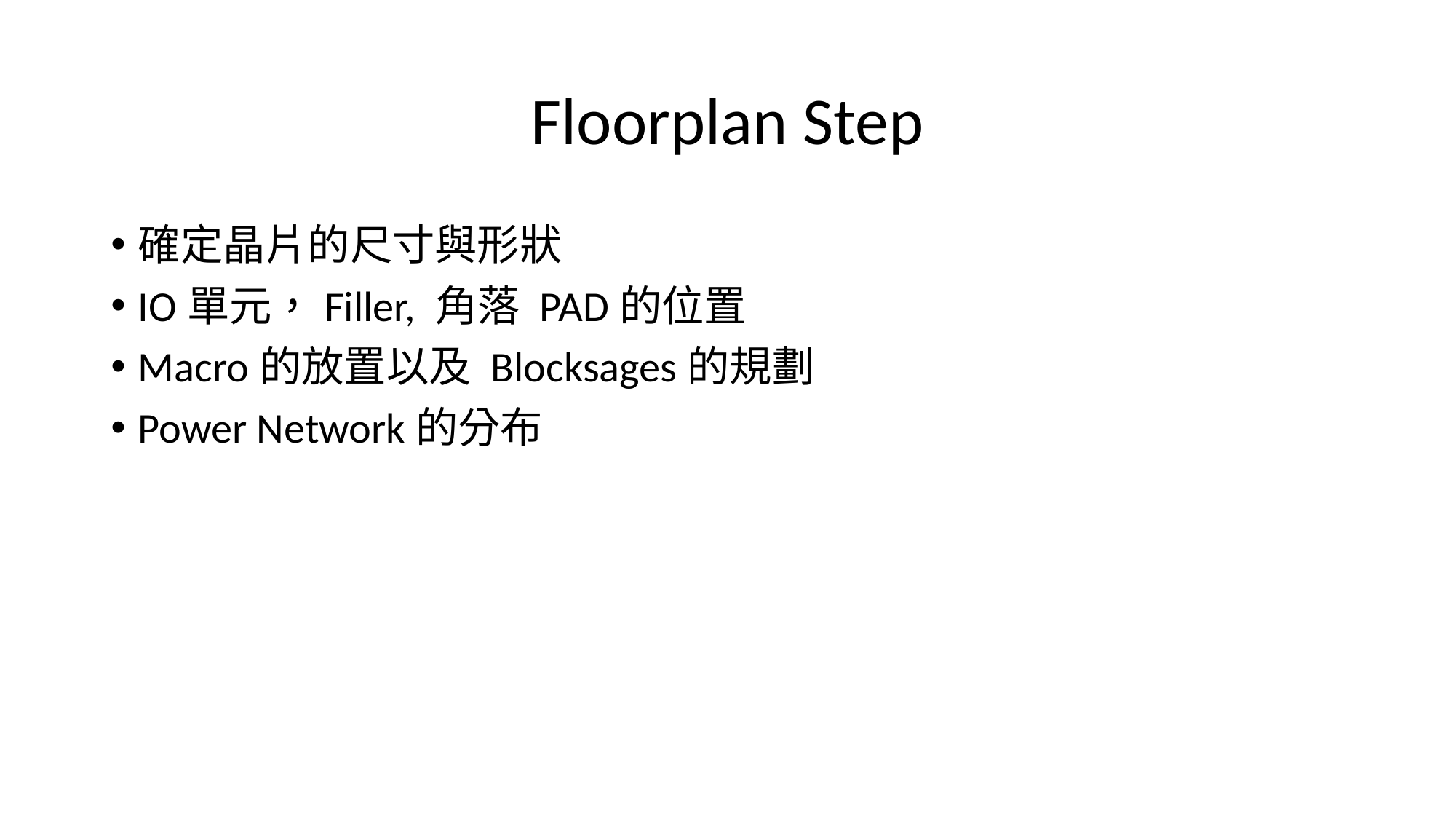

# Floorplan Step
確定晶片的尺寸與形狀
IO單元，Filler, 角落 PAD的位置
Macro的放置以及 Blocksages的規劃
Power Network的分布